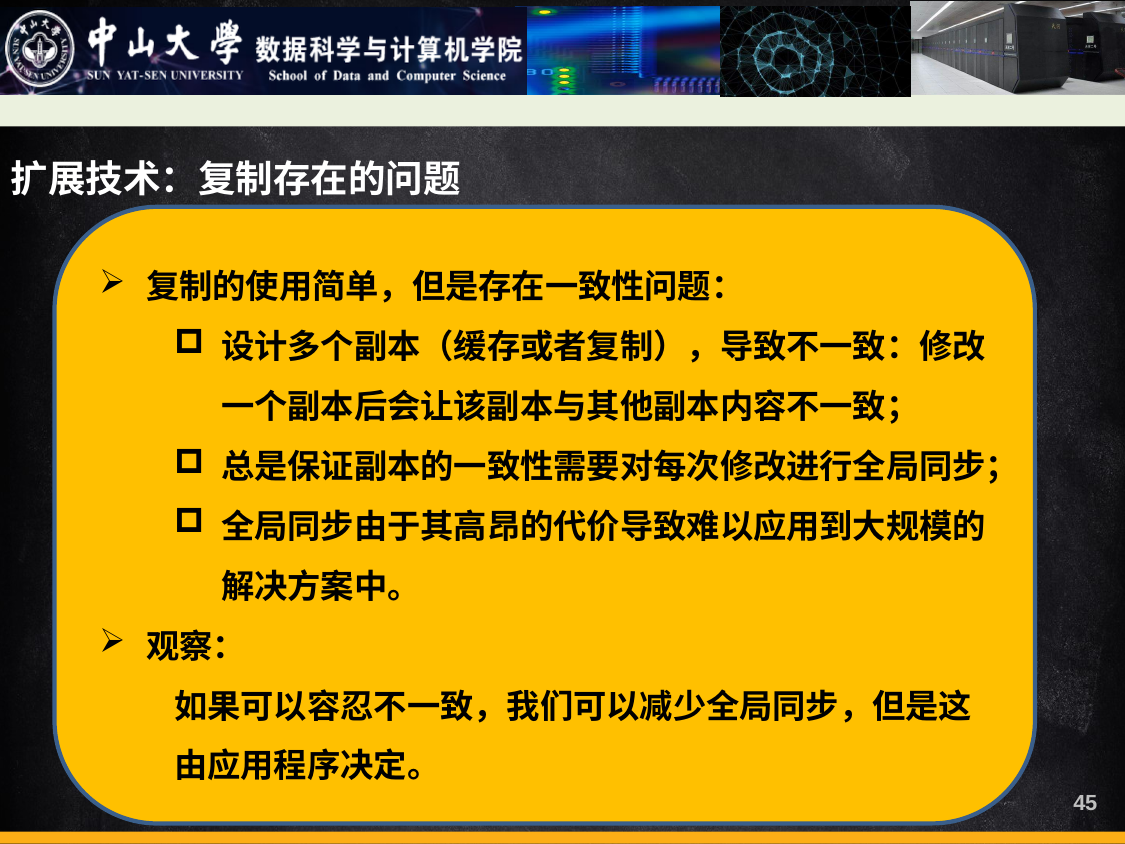

扩展技术：复制存在的问题
复制的使用简单，但是存在一致性问题：
设计多个副本（缓存或者复制），导致不一致：修改一个副本后会让该副本与其他副本内容不一致；
总是保证副本的一致性需要对每次修改进行全局同步；
全局同步由于其高昂的代价导致难以应用到大规模的解决方案中。
观察：
如果可以容忍不一致，我们可以减少全局同步，但是这由应用程序决定。